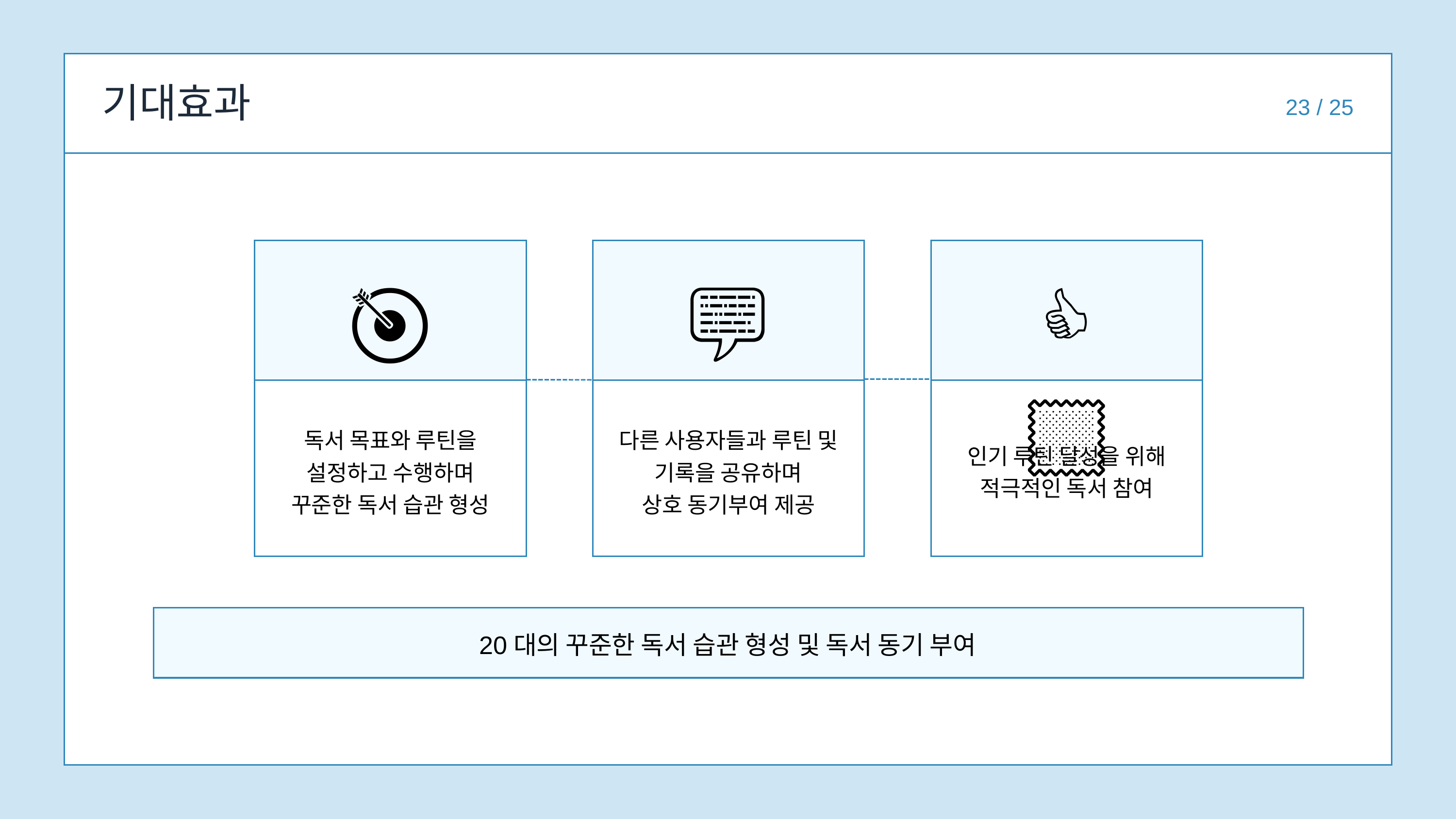

기대효과
23 / 25

🎯
💬
👍🏻

독서 목표와 루틴을
설정하고 수행하며
꾸준한 독서 습관 형성
다른 사용자들과 루틴 및 기록을 공유하며
상호 동기부여 제공
인기 루틴 달성을 위해 적극적인 독서 참여

20대의 꾸준한 독서 습관 형성 및 독서 동기 부여